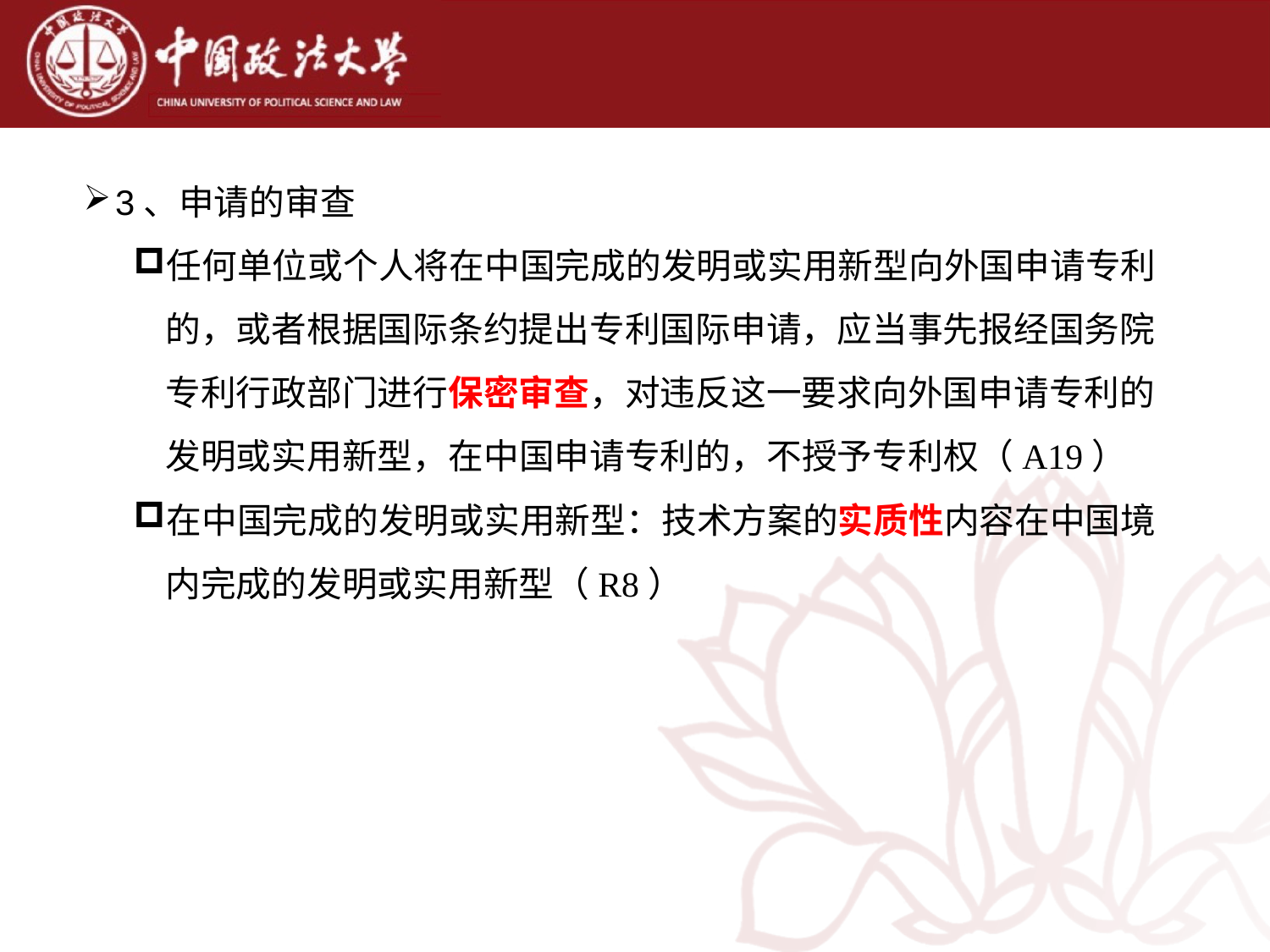

3、申请的审查
任何单位或个人将在中国完成的发明或实用新型向外国申请专利的，或者根据国际条约提出专利国际申请，应当事先报经国务院专利行政部门进行保密审查，对违反这一要求向外国申请专利的发明或实用新型，在中国申请专利的，不授予专利权（A19）
在中国完成的发明或实用新型：技术方案的实质性内容在中国境内完成的发明或实用新型（R8）